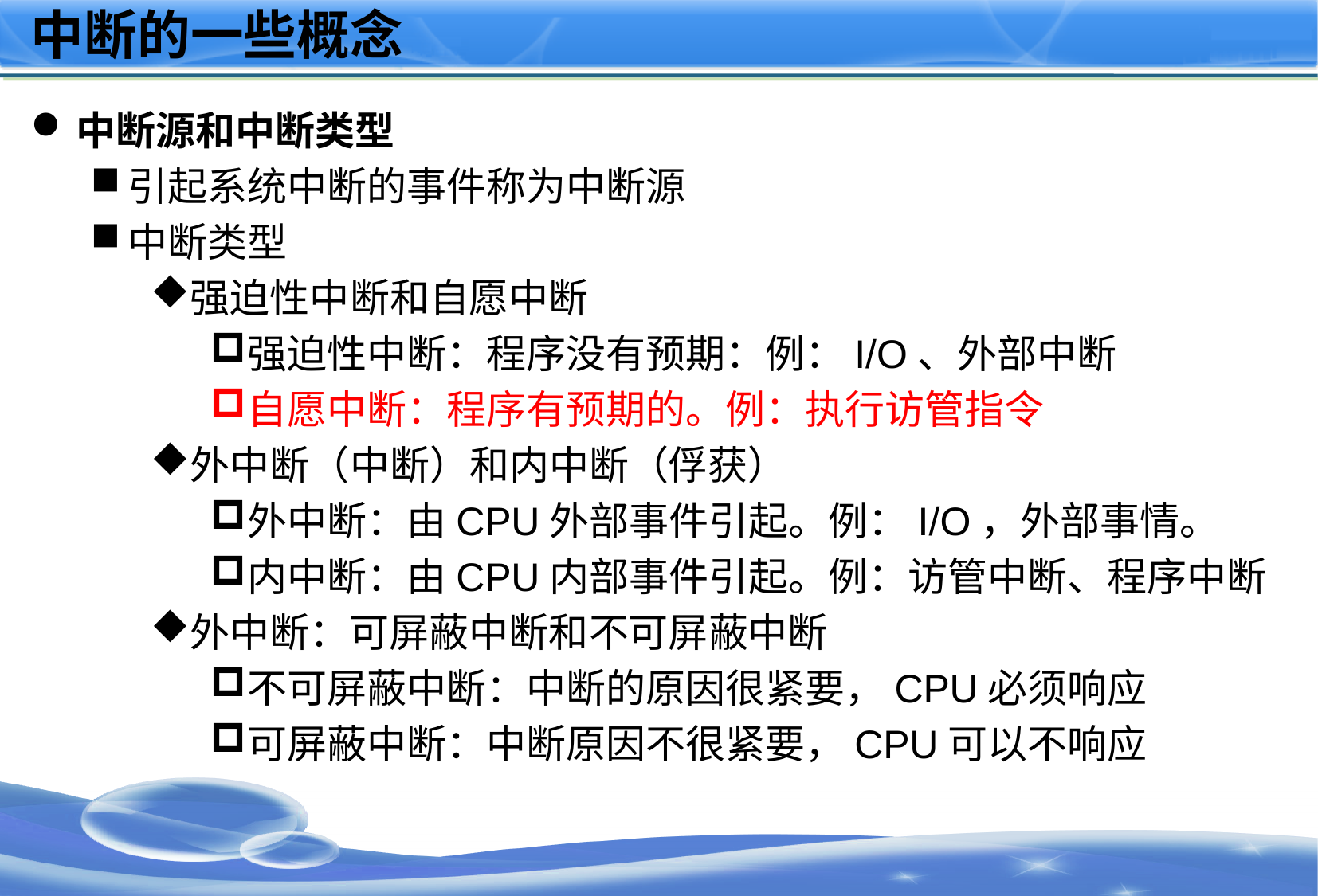

# 中断的一些概念
中断源和中断类型
引起系统中断的事件称为中断源
中断类型
强迫性中断和自愿中断
强迫性中断：程序没有预期：例：I/O、外部中断
自愿中断：程序有预期的。例：执行访管指令
外中断（中断）和内中断（俘获）
外中断：由CPU外部事件引起。例：I/O，外部事情。
内中断：由CPU内部事件引起。例：访管中断、程序中断
外中断：可屏蔽中断和不可屏蔽中断
不可屏蔽中断：中断的原因很紧要，CPU必须响应
可屏蔽中断：中断原因不很紧要，CPU可以不响应